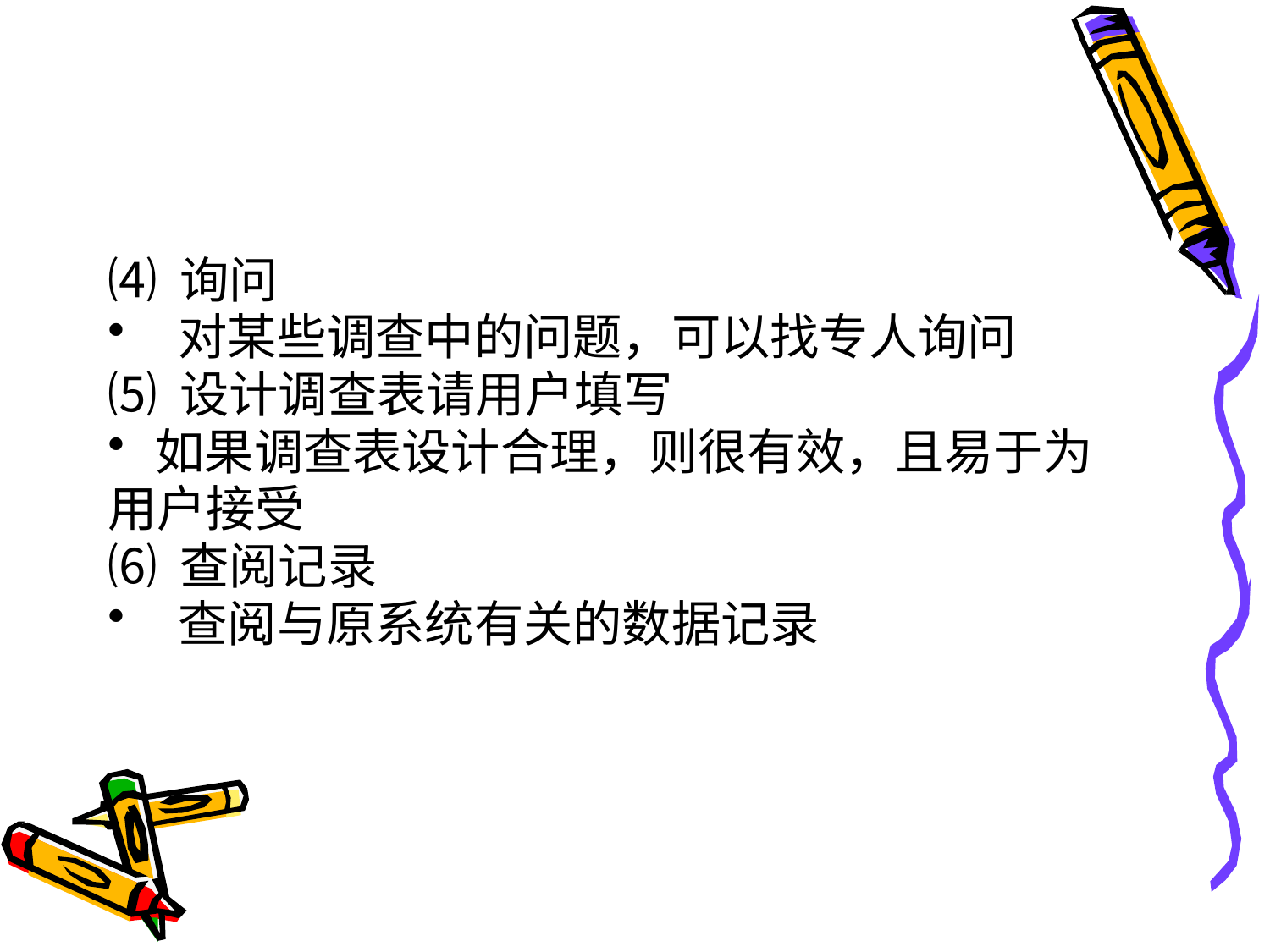

#
⑷ 询问
 对某些调查中的问题，可以找专人询问
⑸ 设计调查表请用户填写
如果调查表设计合理，则很有效，且易于为
用户接受
⑹ 查阅记录
 查阅与原系统有关的数据记录